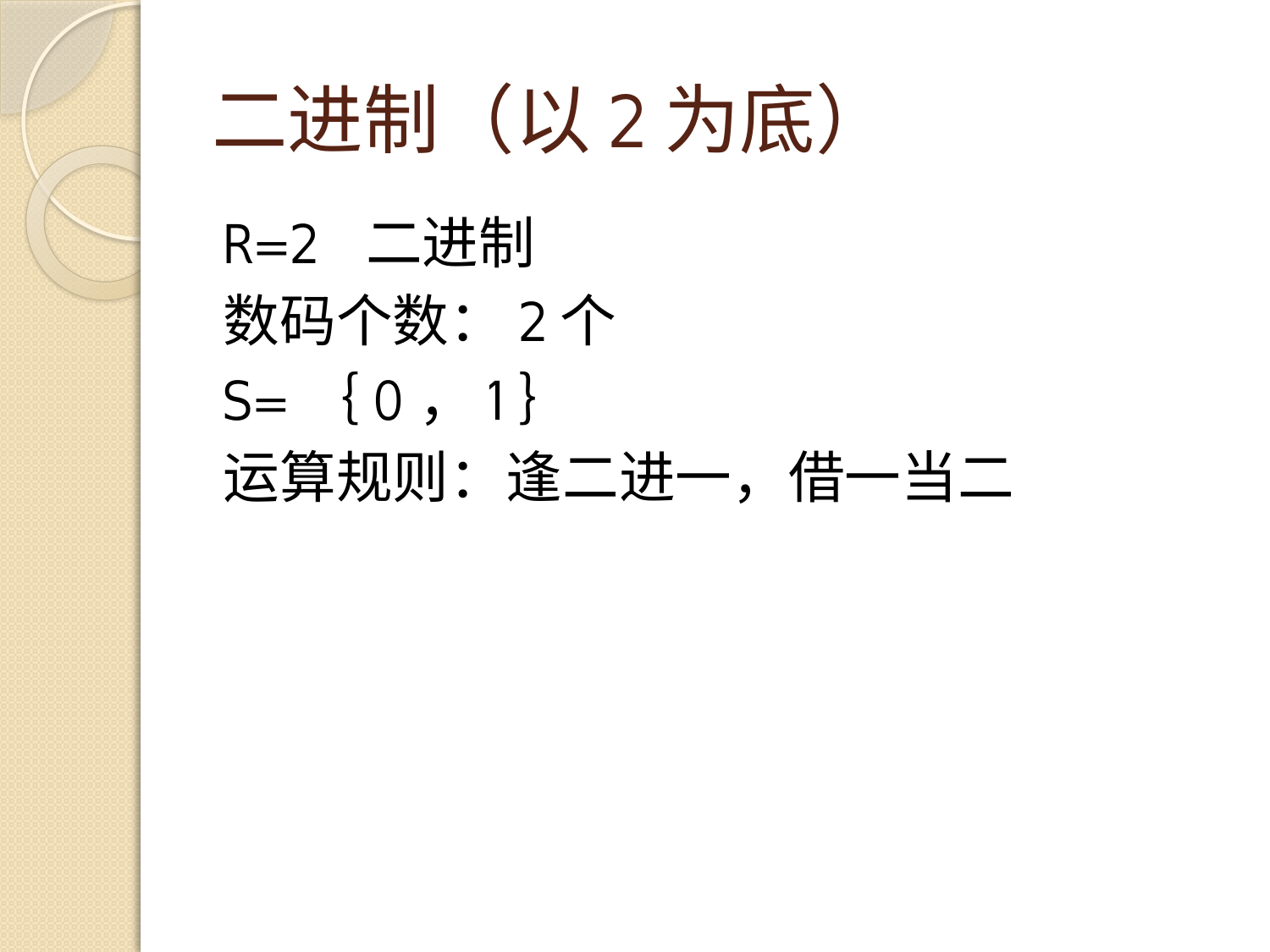

# 二进制（以2为底）
R=2  二进制
数码个数：2个
S=｛0，1｝
运算规则：逢二进一，借一当二